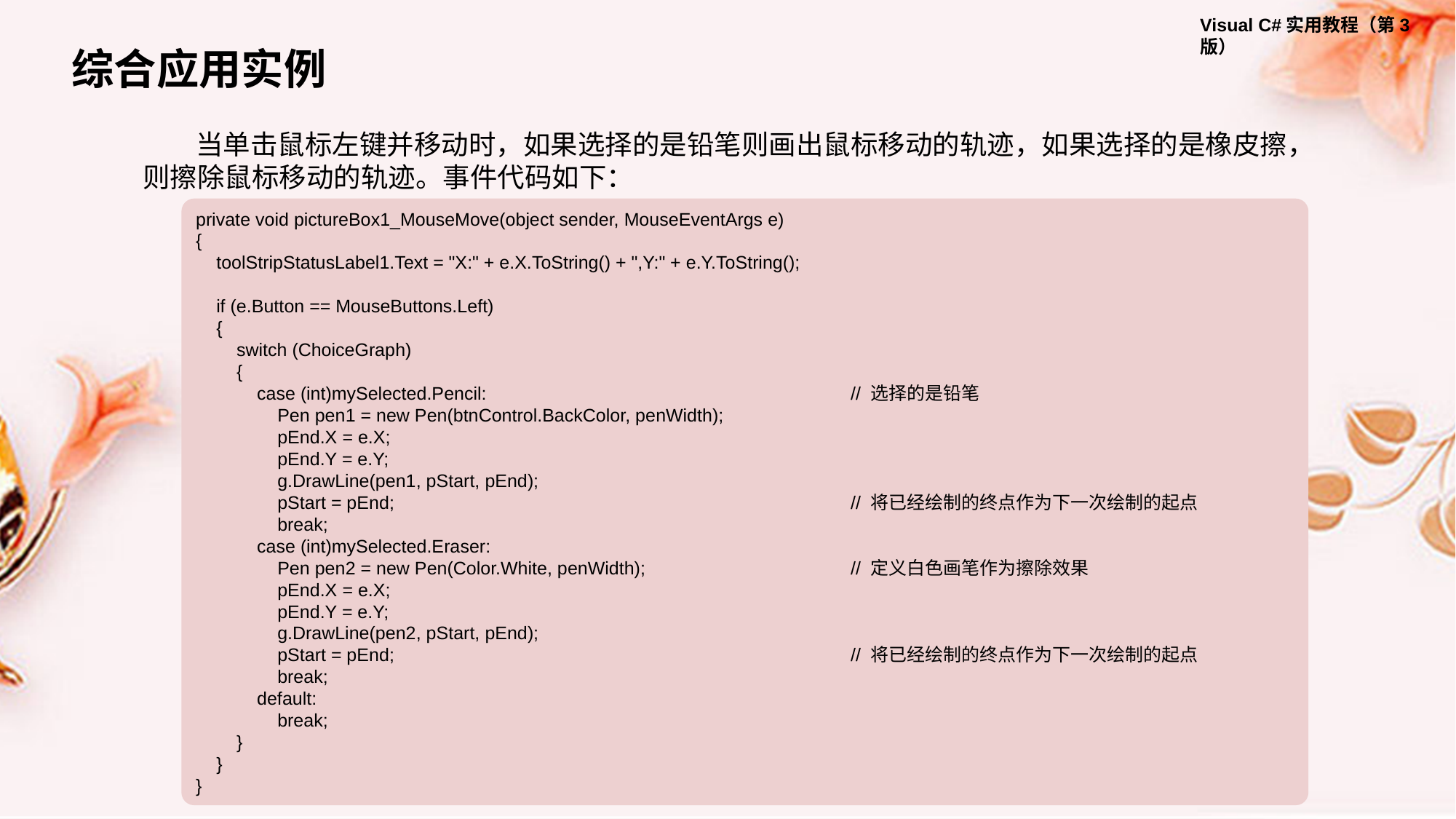

综合应用实例
当单击鼠标左键并移动时，如果选择的是铅笔则画出鼠标移动的轨迹，如果选择的是橡皮擦，则擦除鼠标移动的轨迹。事件代码如下：
private void pictureBox1_MouseMove(object sender, MouseEventArgs e)
{
    toolStripStatusLabel1.Text = "X:" + e.X.ToString() + ",Y:" + e.Y.ToString();

    if (e.Button == MouseButtons.Left)
    {
        switch (ChoiceGraph)
        {
            case (int)mySelected.Pencil:       	 			// 选择的是铅笔
                Pen pen1 = new Pen(btnControl.BackColor, penWidth);
                pEnd.X = e.X;
                pEnd.Y = e.Y;
                g.DrawLine(pen1, pStart, pEnd);
                pStart = pEnd;      				// 将已经绘制的终点作为下一次绘制的起点
                break;
            case (int)mySelected.Eraser:
                Pen pen2 = new Pen(Color.White, penWidth);   		// 定义白色画笔作为擦除效果
                pEnd.X = e.X;
                pEnd.Y = e.Y;
                g.DrawLine(pen2, pStart, pEnd);
                pStart = pEnd;   					// 将已经绘制的终点作为下一次绘制的起点
                break;
            default:
                break;
        }
    }
}